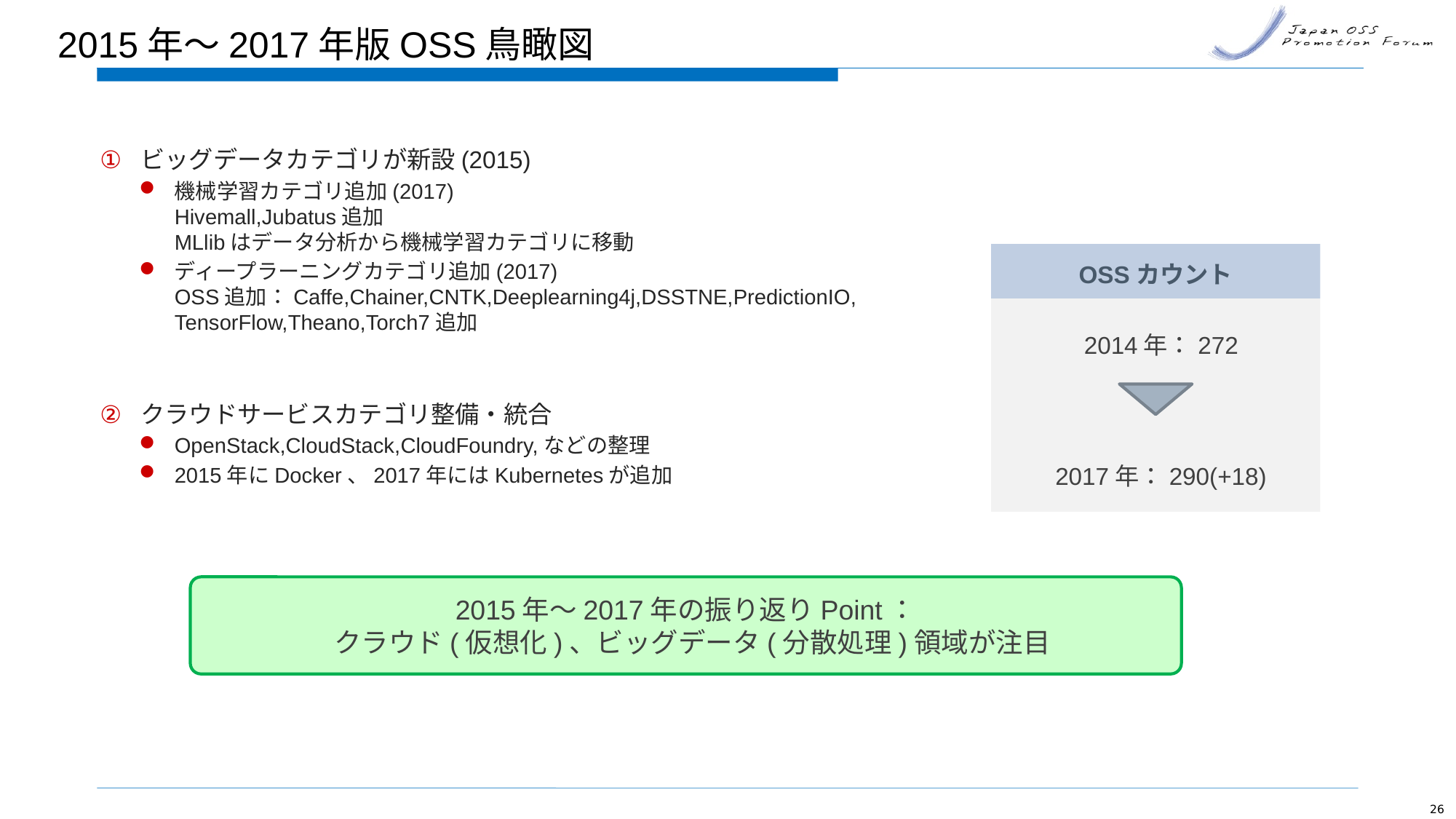

# 2015年～2017年版OSS鳥瞰図

ビッグデータカテゴリが新設(2015)
機械学習カテゴリ追加(2017)
Hivemall,Jubatus追加
MLlibはデータ分析から機械学習カテゴリに移動
ディープラーニングカテゴリ追加(2017)
OSS追加：Caffe,Chainer,CNTK,Deeplearning4j,DSSTNE,PredictionIO,
TensorFlow,Theano,Torch7追加

クラウドサービスカテゴリ整備・統合
OpenStack,CloudStack,CloudFoundry,などの整理
2015年にDocker、2017年にはKubernetesが追加

OSSカウント
2014年：272

2017年：290(+18)

2015年～2017年の振り返りPoint：
 クラウド(仮想化)、ビッグデータ(分散処理)領域が注目
26